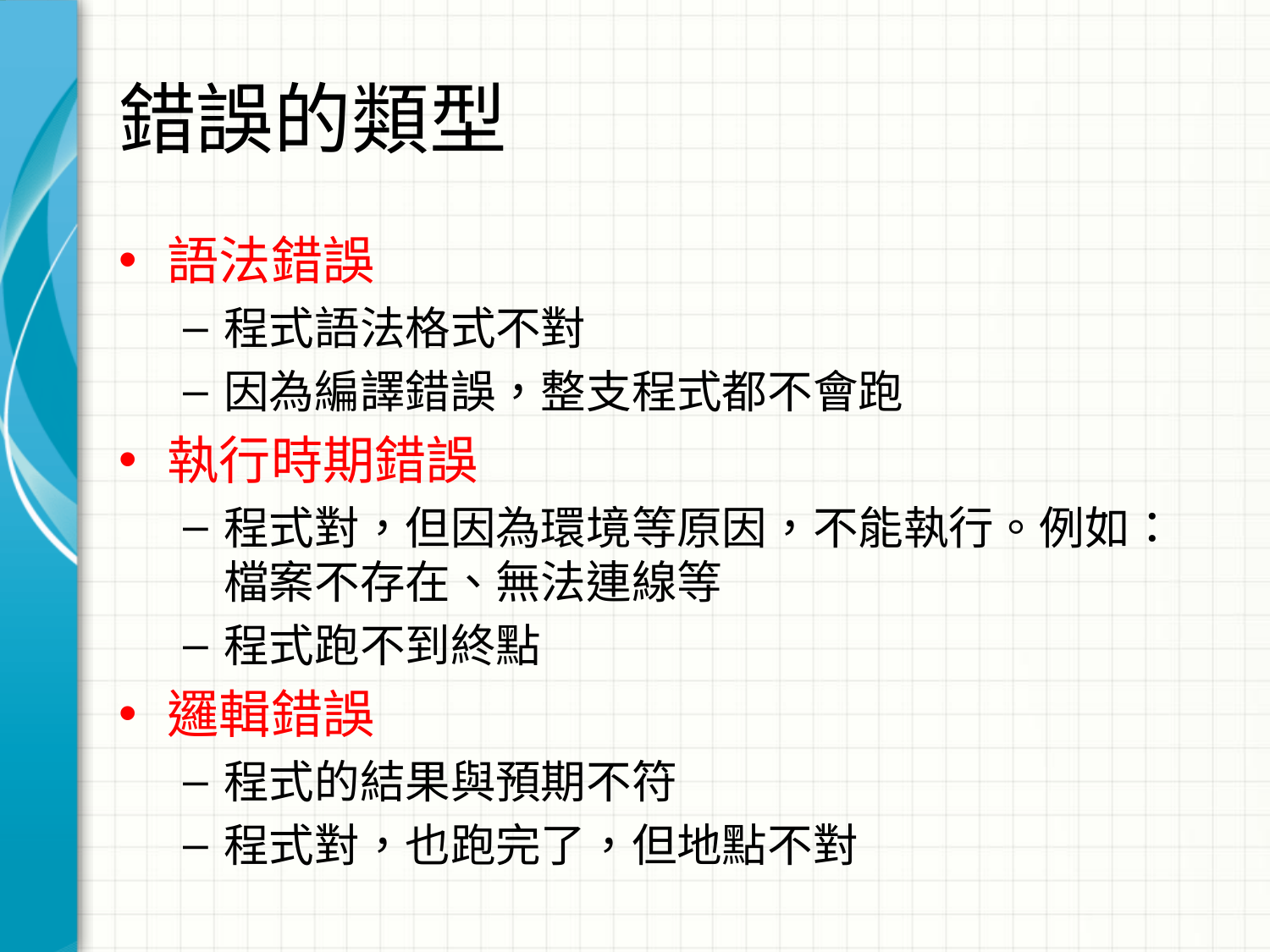

# 錯誤的類型
語法錯誤
程式語法格式不對
因為編譯錯誤，整支程式都不會跑
執行時期錯誤
程式對，但因為環境等原因，不能執行。例如：
檔案不存在、無法連線等
程式跑不到終點
邏輯錯誤
程式的結果與預期不符
程式對，也跑完了，但地點不對